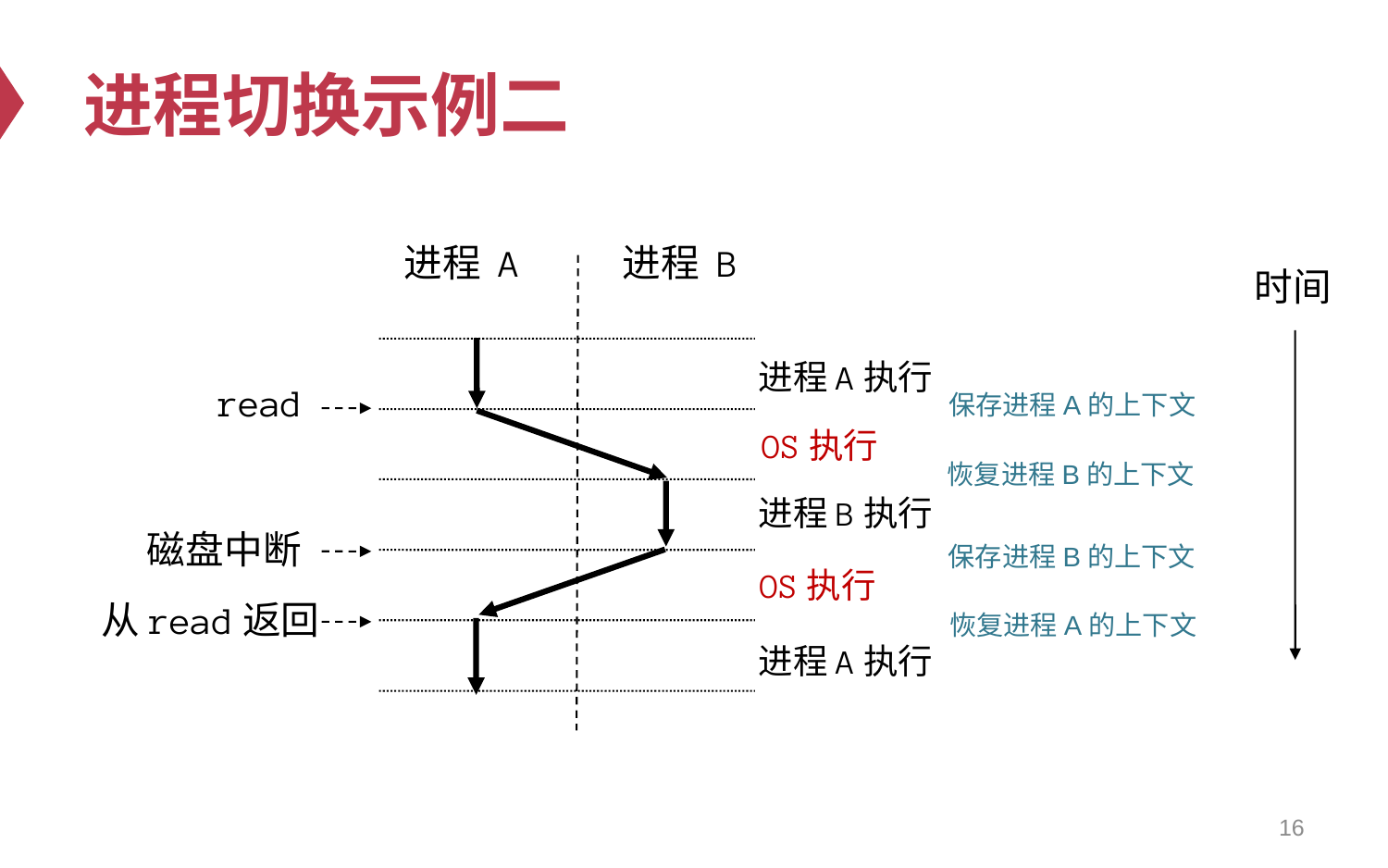

# 进程切换示例二
进程 A
进程 B

时间

进程A执行
read
保存进程A的上下文

OS执行
恢复进程B的上下文

进程B执行
磁盘中断
保存进程B的上下文

OS执行
从read返回
恢复进程A的上下文

进程A执行

16